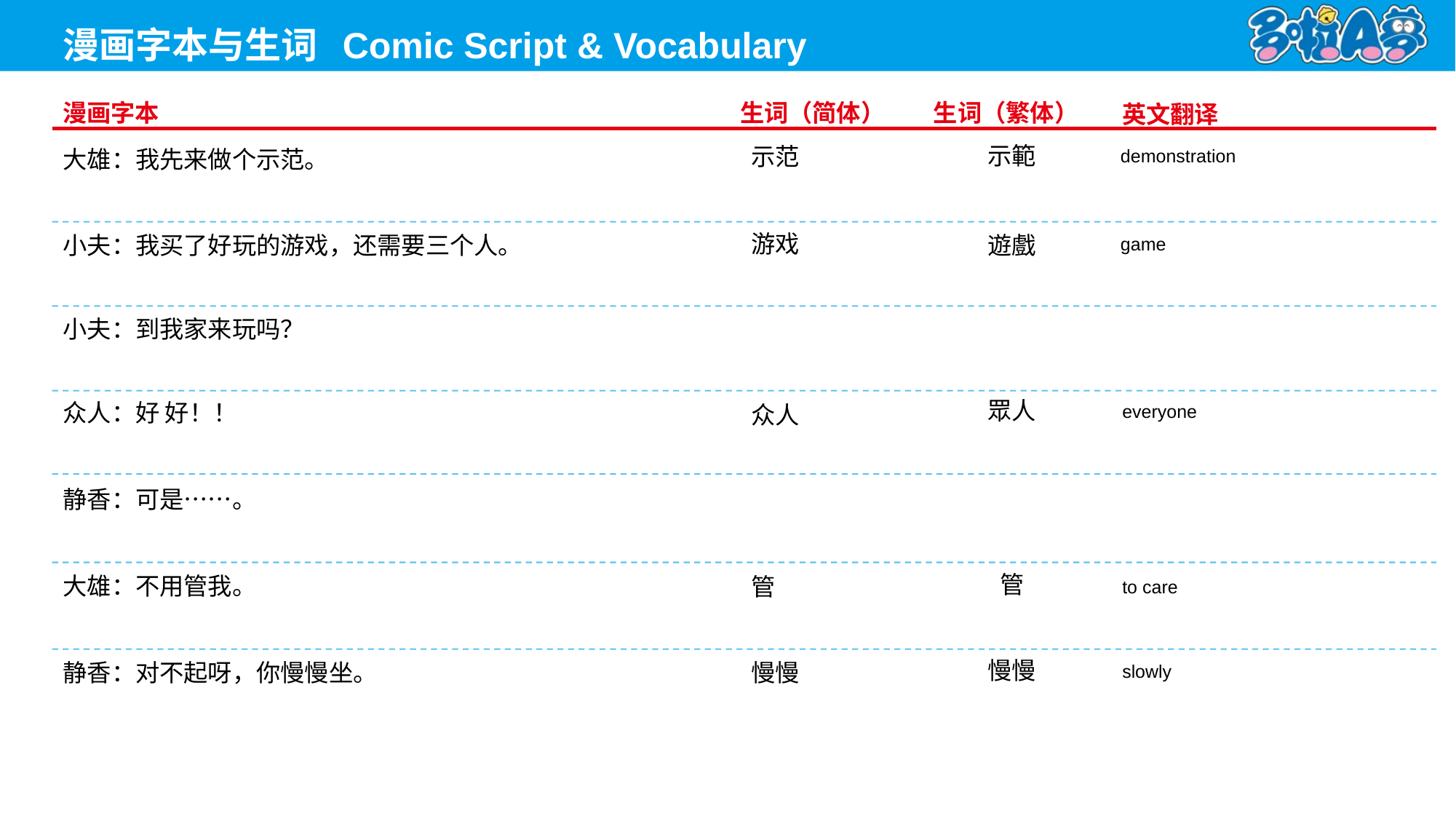

demonstration
示範
示范
大雄：我先来做个示范。

game
游戏
遊戲
小夫：我买了好玩的游戏，还需要三个人。

小夫：到我家来玩吗？

眾人
everyone
众人
众人：好 好！！

静香：可是……。

管
to care
管
大雄：不用管我。

慢慢
slowly
慢慢
静香：对不起呀，你慢慢坐。